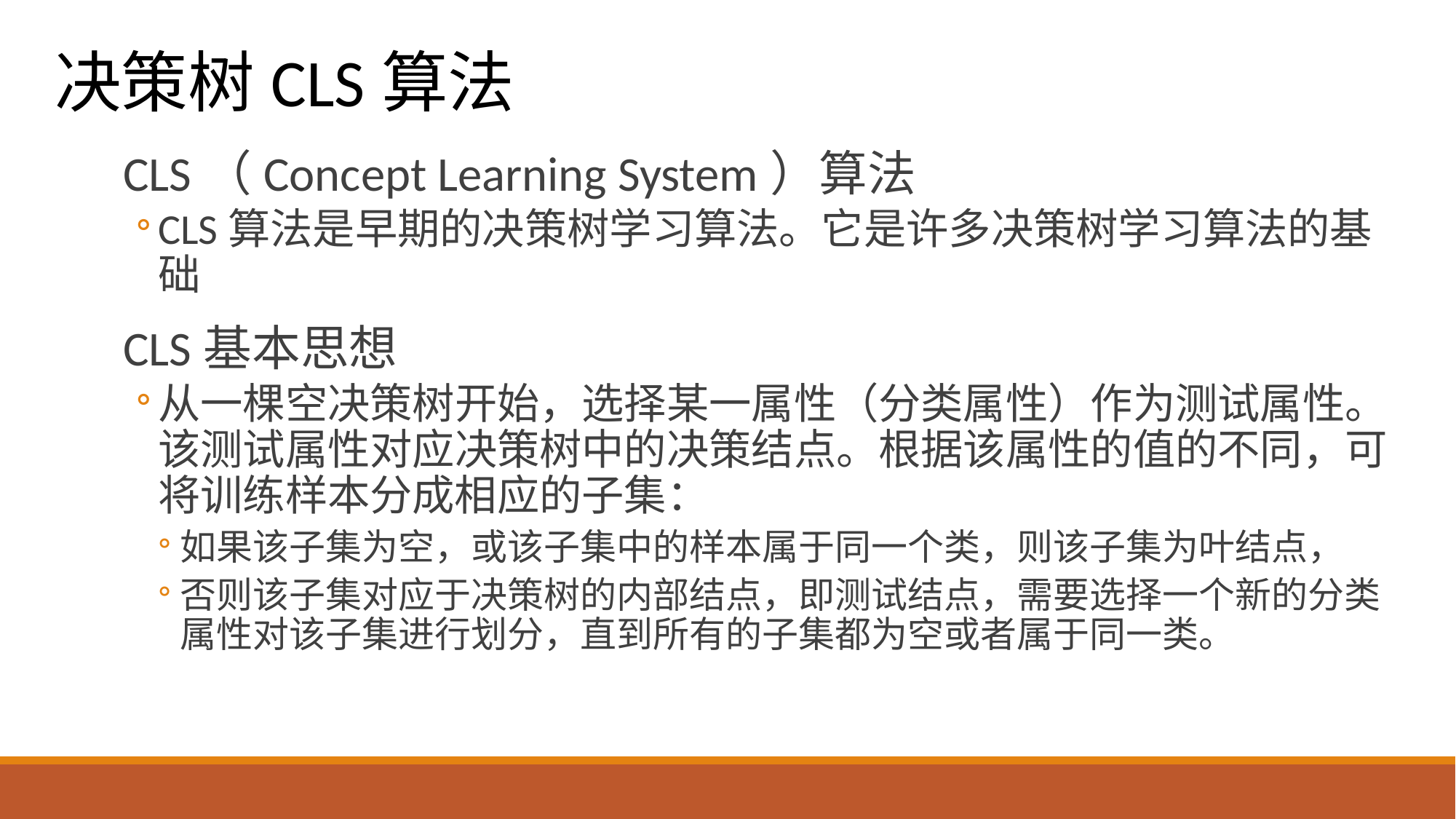

决策树CLS算法

CLS（Concept Learning System）算法
CLS算法是早期的决策树学习算法。它是许多决策树学习算法的基础
CLS基本思想
从一棵空决策树开始，选择某一属性（分类属性）作为测试属性。该测试属性对应决策树中的决策结点。根据该属性的值的不同，可将训练样本分成相应的子集：
如果该子集为空，或该子集中的样本属于同一个类，则该子集为叶结点，
否则该子集对应于决策树的内部结点，即测试结点，需要选择一个新的分类属性对该子集进行划分，直到所有的子集都为空或者属于同一类。